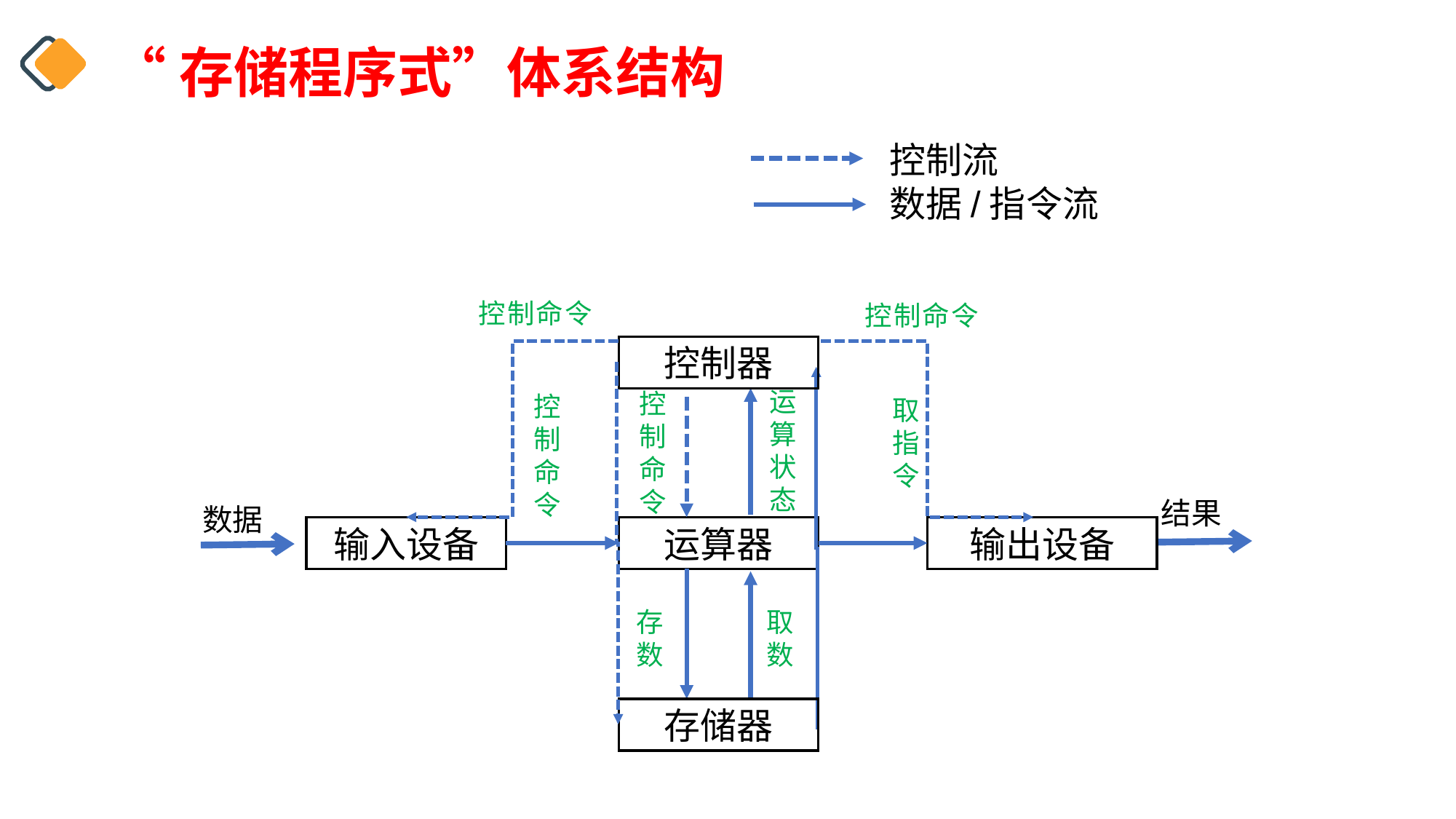

“存储程序式”体系结构

控制流
数据/指令流
控制命令
控制命令
控制器
控制命令
控制命令
存储器
取指令
运算状态
结果
数据
输出设备
输入设备
运算器
存数
取数